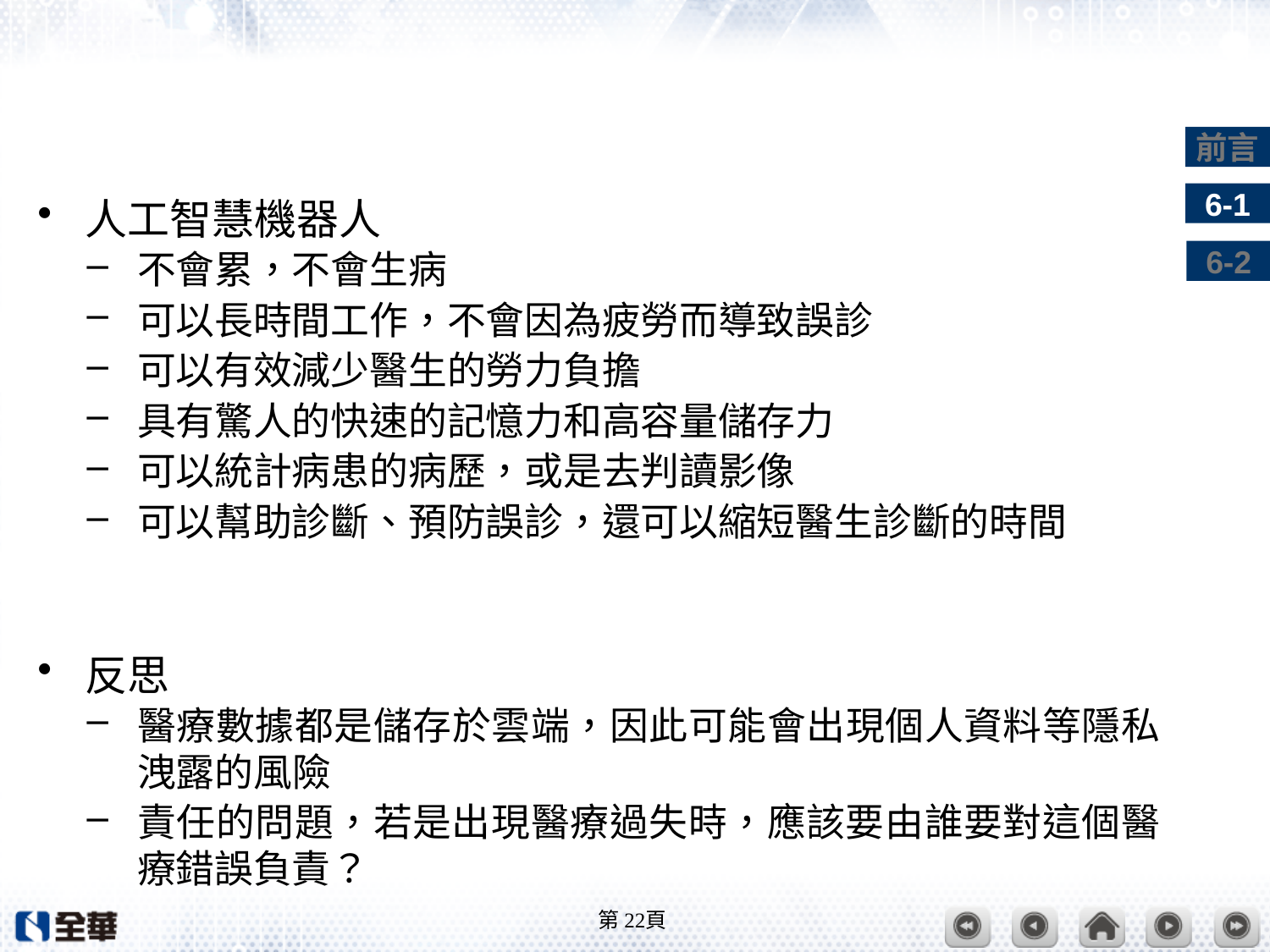

#
人工智慧機器人
不會累，不會生病
可以長時間工作，不會因為疲勞而導致誤診
可以有效減少醫生的勞力負擔
具有驚人的快速的記憶力和高容量儲存力
可以統計病患的病歷，或是去判讀影像
可以幫助診斷、預防誤診，還可以縮短醫生診斷的時間

反思
醫療數據都是儲存於雲端，因此可能會出現個人資料等隱私洩露的風險
責任的問題，若是出現醫療過失時，應該要由誰要對這個醫療錯誤負責？